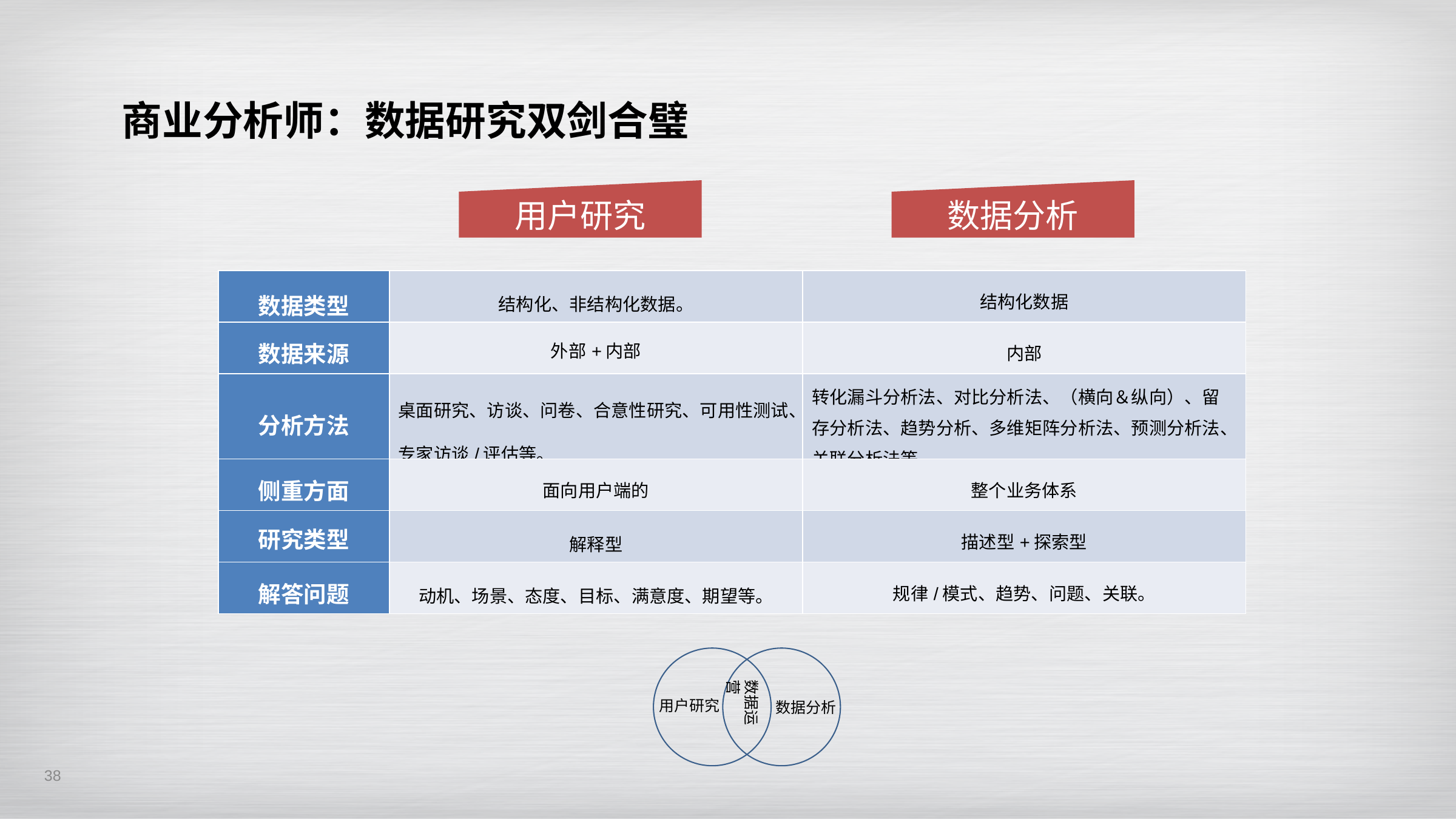

商业分析师：数据研究双剑合璧
用户研究
数据分析
| 数据类型 | 结构化、非结构化数据。 | 结构化数据 |
| --- | --- | --- |
| 数据来源 | 外部+内部 | 内部 |
| 分析方法 | 桌面研究、访谈、问卷、合意性研究、可用性测试、专家访谈/评估等。 | 转化漏斗分析法、对比分析法、（横向＆纵向）、留存分析法、趋势分析、多维矩阵分析法、预测分析法、关联分析法等。 |
| 侧重方面 | 面向用户端的 | 整个业务体系 |
| 研究类型 | 解释型 | 描述型+探索型 |
| 解答问题 | 动机、场景、态度、目标、满意度、期望等。 | 规律/模式、趋势、问题、关联。 |

数据运营
用户研究
数据分析